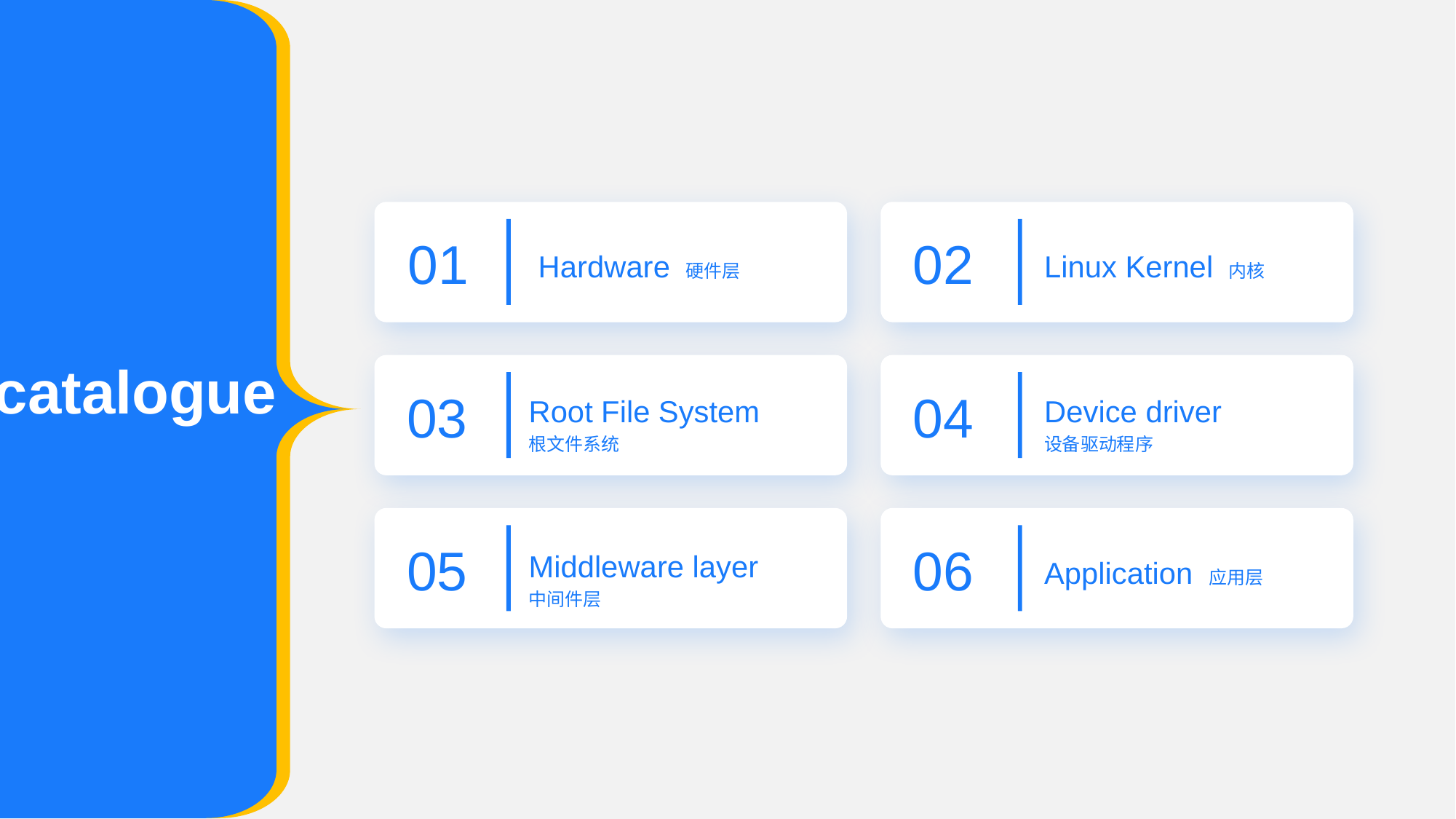

Hardware 硬件层

Linux Kernel 内核
01
02

catalogue

Root File System
根文件系统
Device driver
设备驱动程序
03
04

Application 应用层
Middleware layer
中间件层
05
06